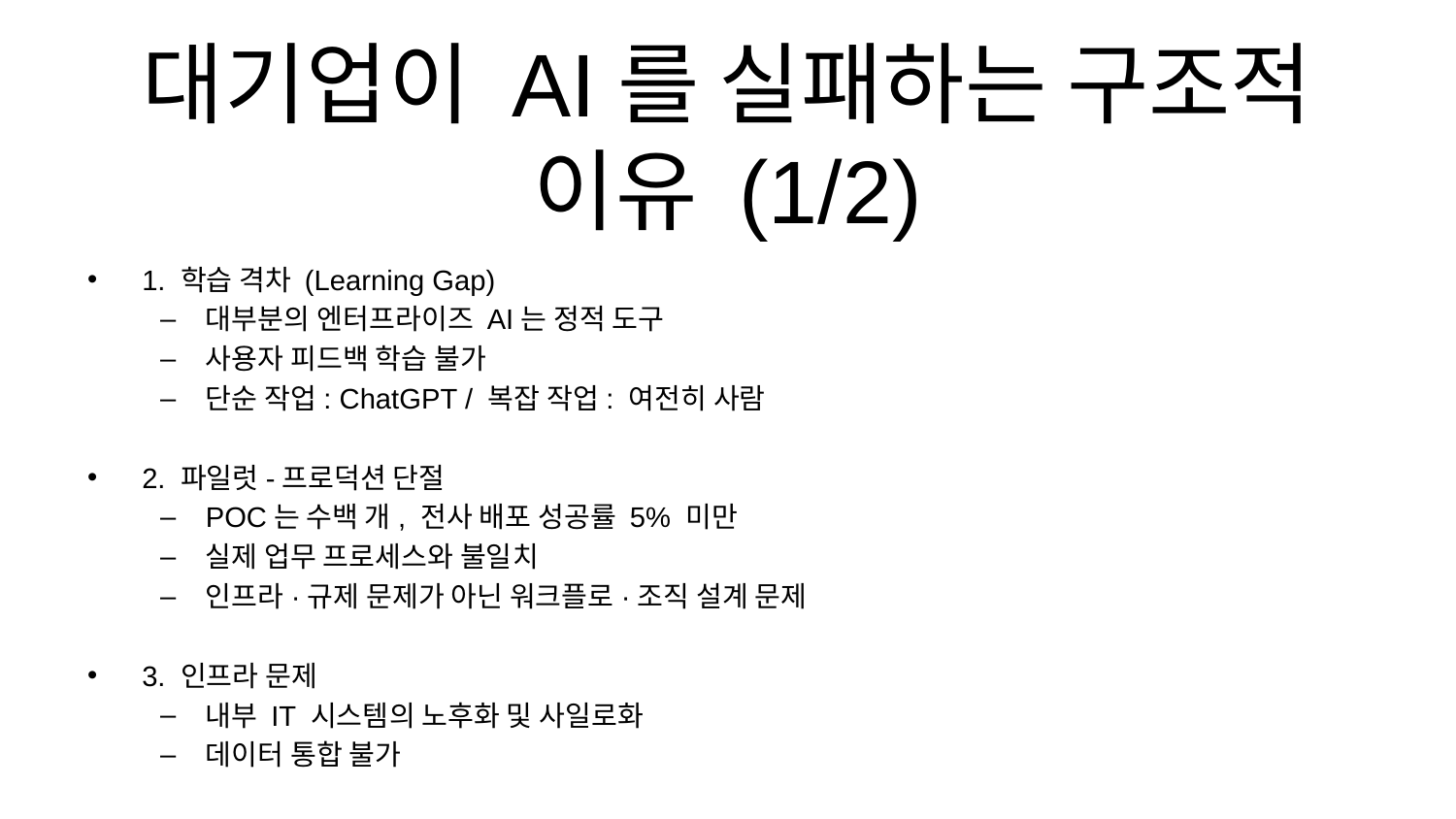

# 대기업이 AI를 실패하는 구조적 이유 (1/2)
1. 학습 격차 (Learning Gap)
대부분의 엔터프라이즈 AI는 정적 도구
사용자 피드백 학습 불가
단순 작업: ChatGPT / 복잡 작업: 여전히 사람

2. 파일럿-프로덕션 단절
POC는 수백 개, 전사 배포 성공률 5% 미만
실제 업무 프로세스와 불일치
인프라·규제 문제가 아닌 워크플로·조직 설계 문제

3. 인프라 문제
내부 IT 시스템의 노후화 및 사일로화
데이터 통합 불가